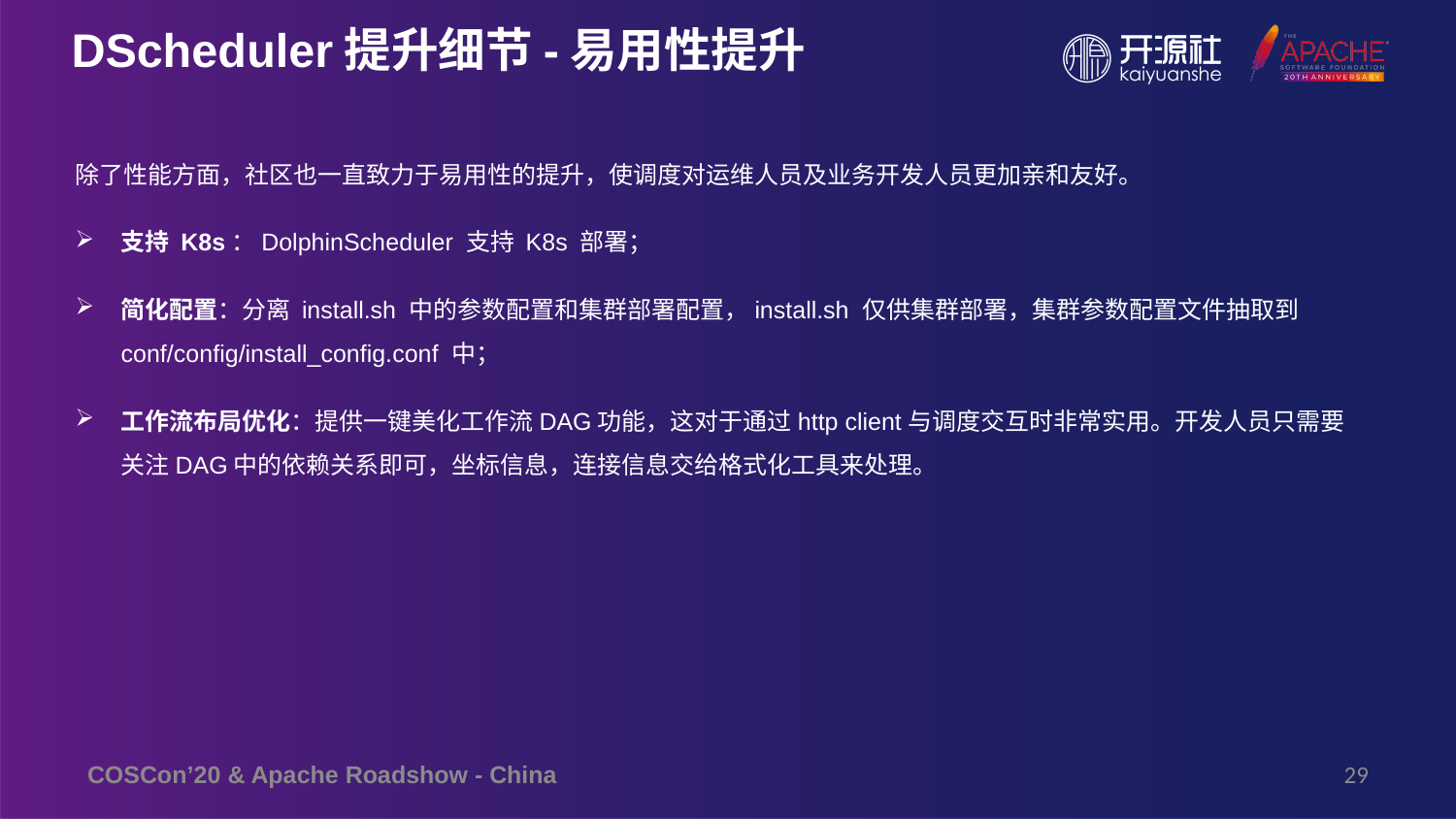

# DScheduler提升细节-易用性提升
除了性能方面，社区也一直致力于易用性的提升，使调度对运维人员及业务开发人员更加亲和友好。
支持 K8s：DolphinScheduler 支持 K8s 部署；
简化配置：分离 install.sh 中的参数配置和集群部署配置，install.sh 仅供集群部署，集群参数配置文件抽取到 conf/config/install_config.conf 中；
工作流布局优化：提供一键美化工作流DAG功能，这对于通过http client与调度交互时非常实用。开发人员只需要关注DAG中的依赖关系即可，坐标信息，连接信息交给格式化工具来处理。

29